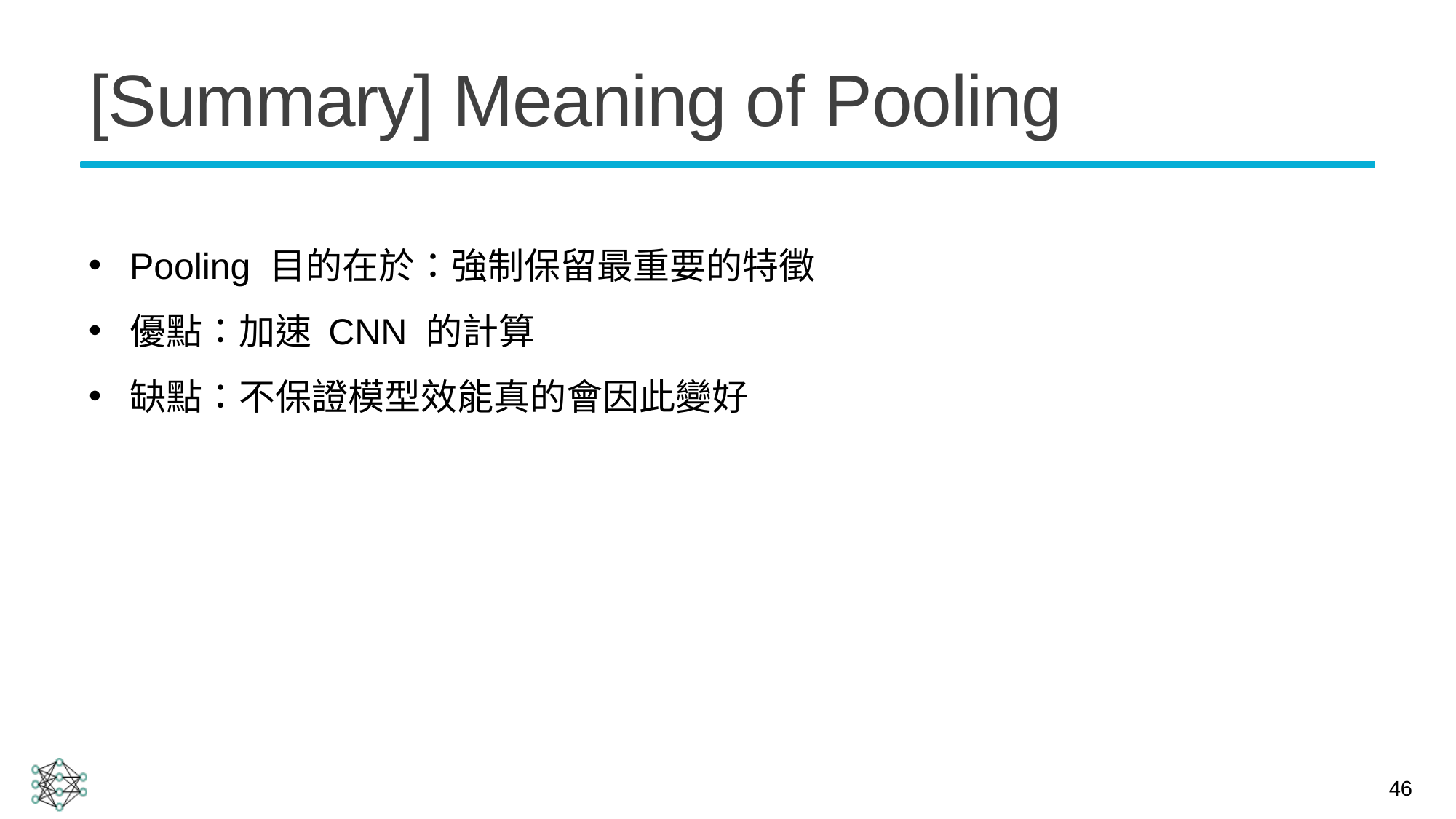

# [Summary] Meaning of Pooling
Pooling 目的在於：強制保留最重要的特徵
優點：加速 CNN 的計算
缺點：不保證模型效能真的會因此變好
46